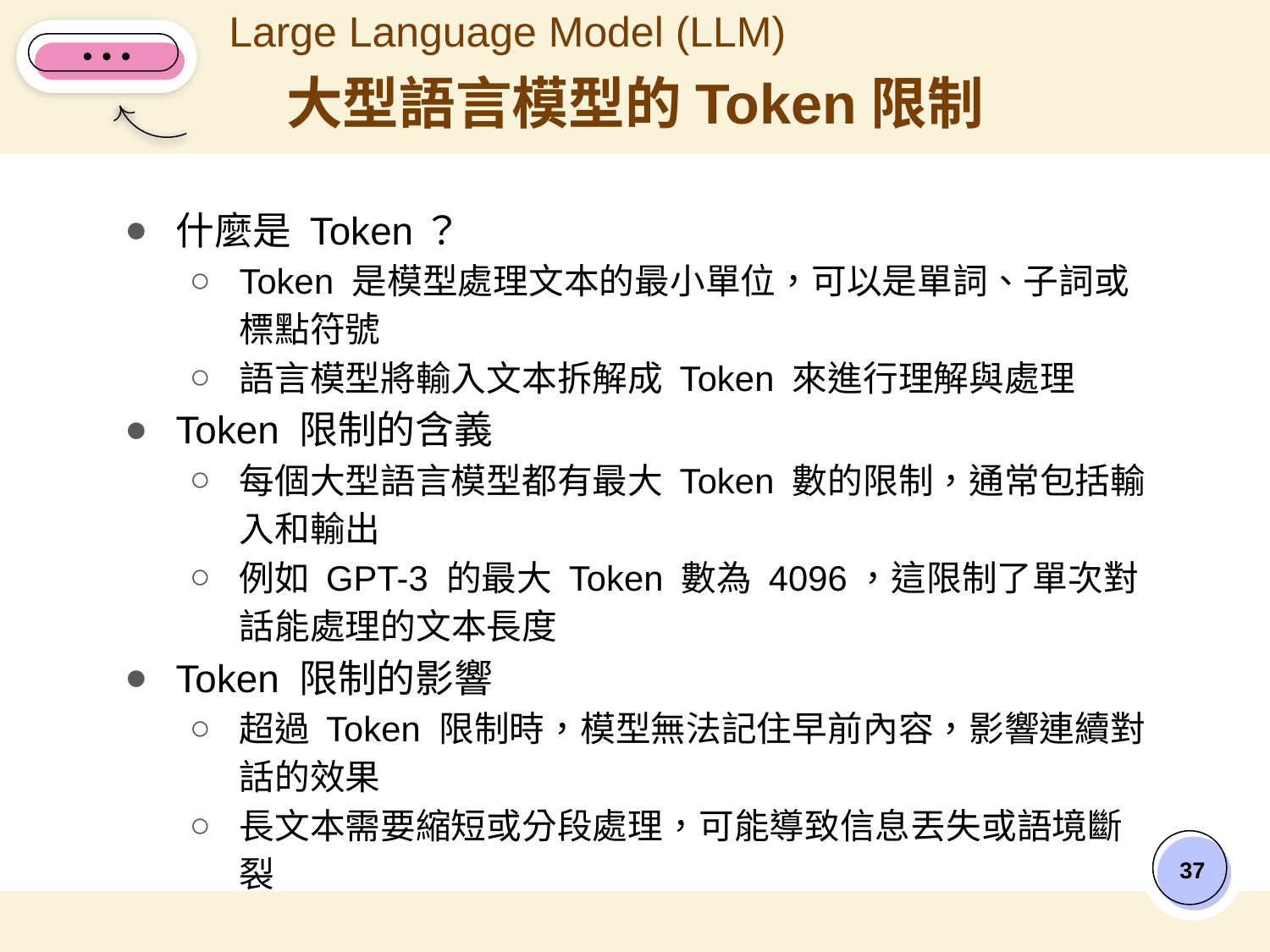

Large Language Model (LLM)
# 大型語言模型的Token限制
什麼是 Token？
Token 是模型處理文本的最小單位，可以是單詞、子詞或標點符號
語言模型將輸入文本拆解成 Token 來進行理解與處理
Token 限制的含義
每個大型語言模型都有最大 Token 數的限制，通常包括輸入和輸出
例如 GPT-3 的最大 Token 數為 4096，這限制了單次對話能處理的文本長度
Token 限制的影響
超過 Token 限制時，模型無法記住早前內容，影響連續對話的效果
長文本需要縮短或分段處理，可能導致信息丟失或語境斷裂
37